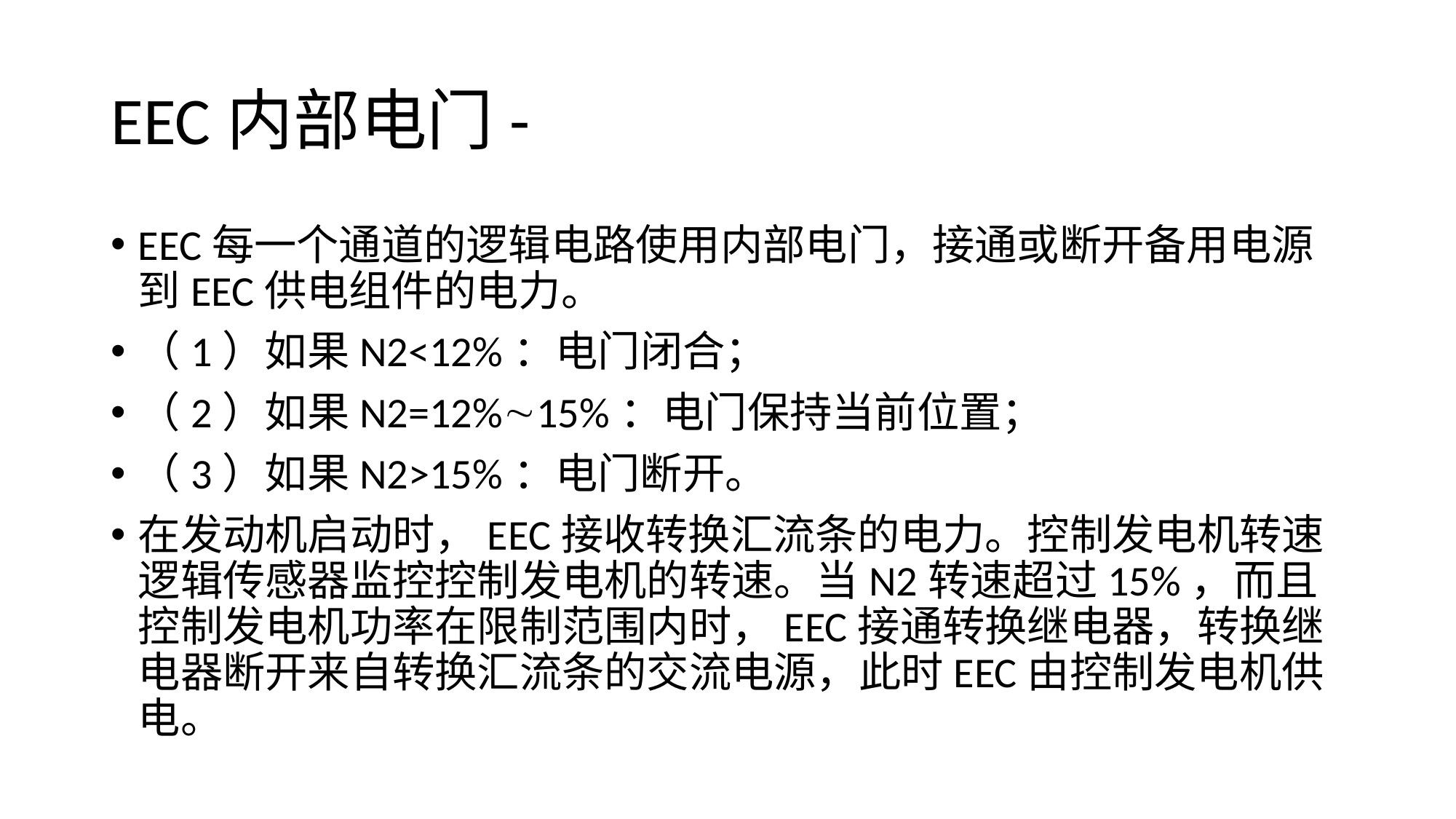

# EEC内部电门-
EEC每一个通道的逻辑电路使用内部电门，接通或断开备用电源到EEC供电组件的电力。
（1）如果N2<12%：电门闭合；
（2）如果N2=12%∼15%：电门保持当前位置；
（3）如果N2>15%：电门断开。
在发动机启动时，EEC接收转换汇流条的电力。控制发电机转速逻辑传感器监控控制发电机的转速。当N2转速超过15%，而且控制发电机功率在限制范围内时，EEC接通转换继电器，转换继电器断开来自转换汇流条的交流电源，此时EEC由控制发电机供电。